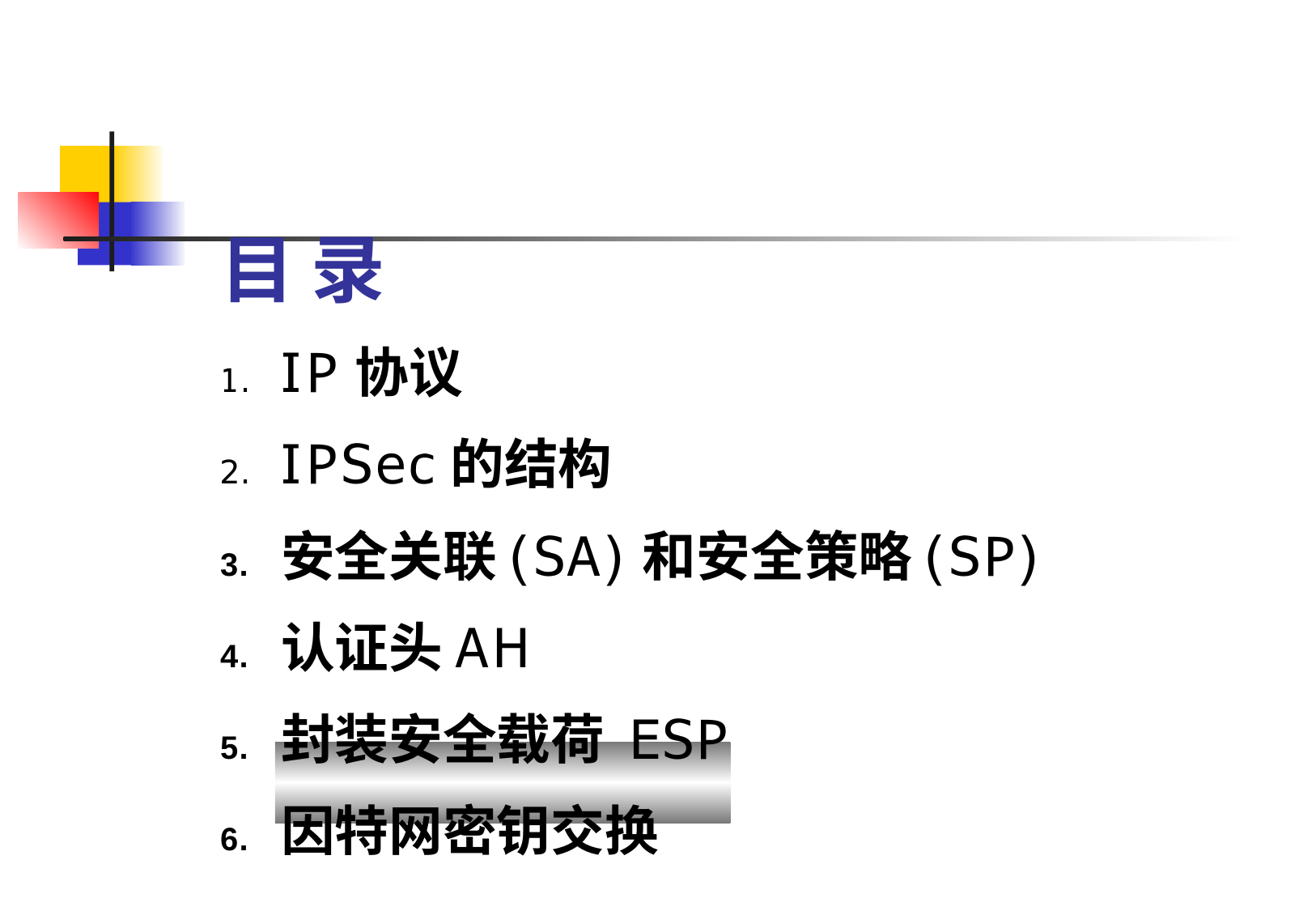

目 录
IP协议
IPSec的结构
安全关联(SA)和安全策略(SP)
认证头AH
封装安全载荷 ESP
因特网密钥交换